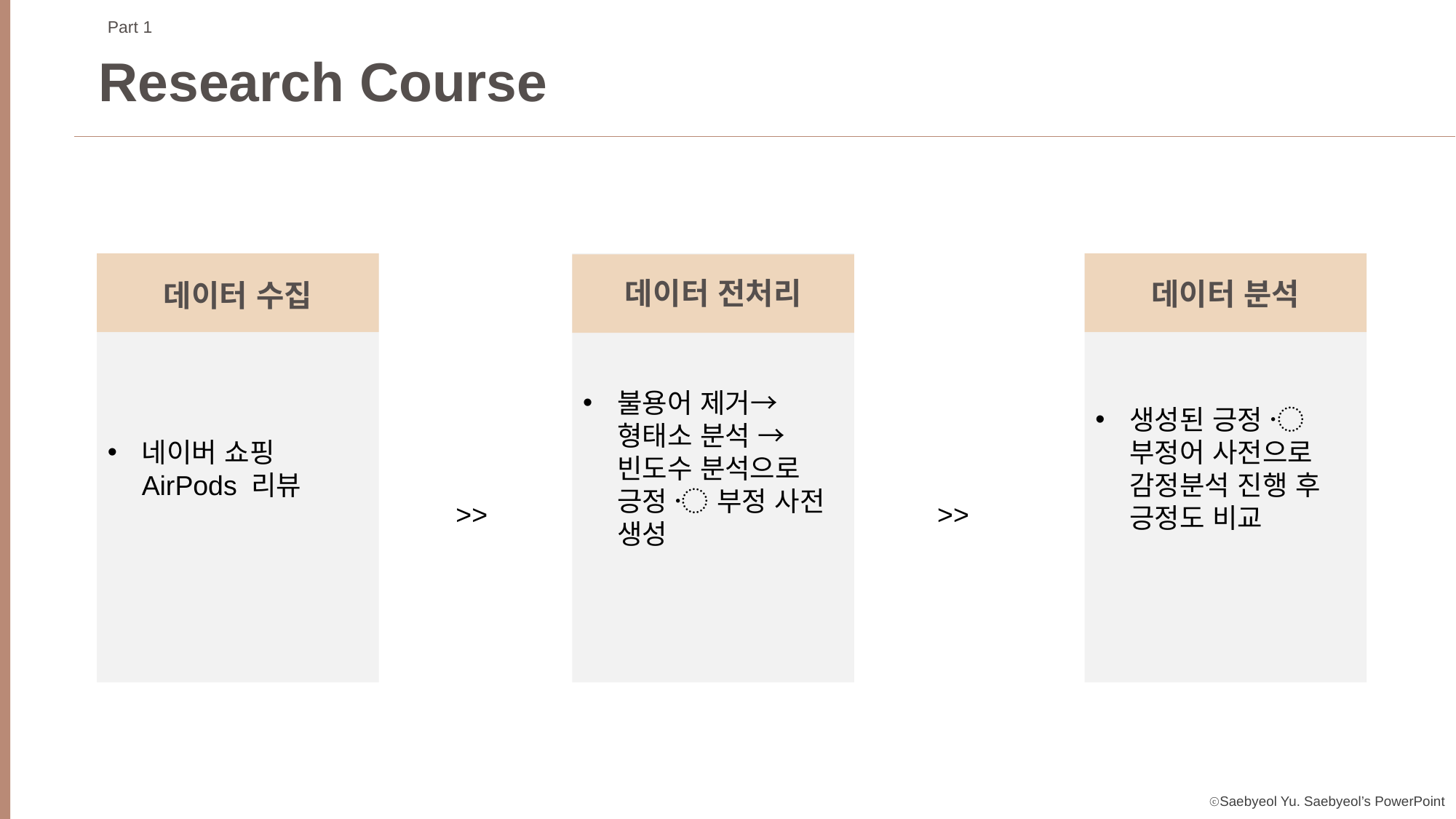

Part 1
Research Course
네이버 쇼핑 AirPods 리뷰

불용어 제거→ 형태소 분석 → 빈도수 분석으로 긍정 〮 부정 사전 생성

생성된 긍정 〮부정어 사전으로 감정분석 진행 후 긍정도 비교

데이터 전처리
데이터 분석
데이터 수집
>>
>>